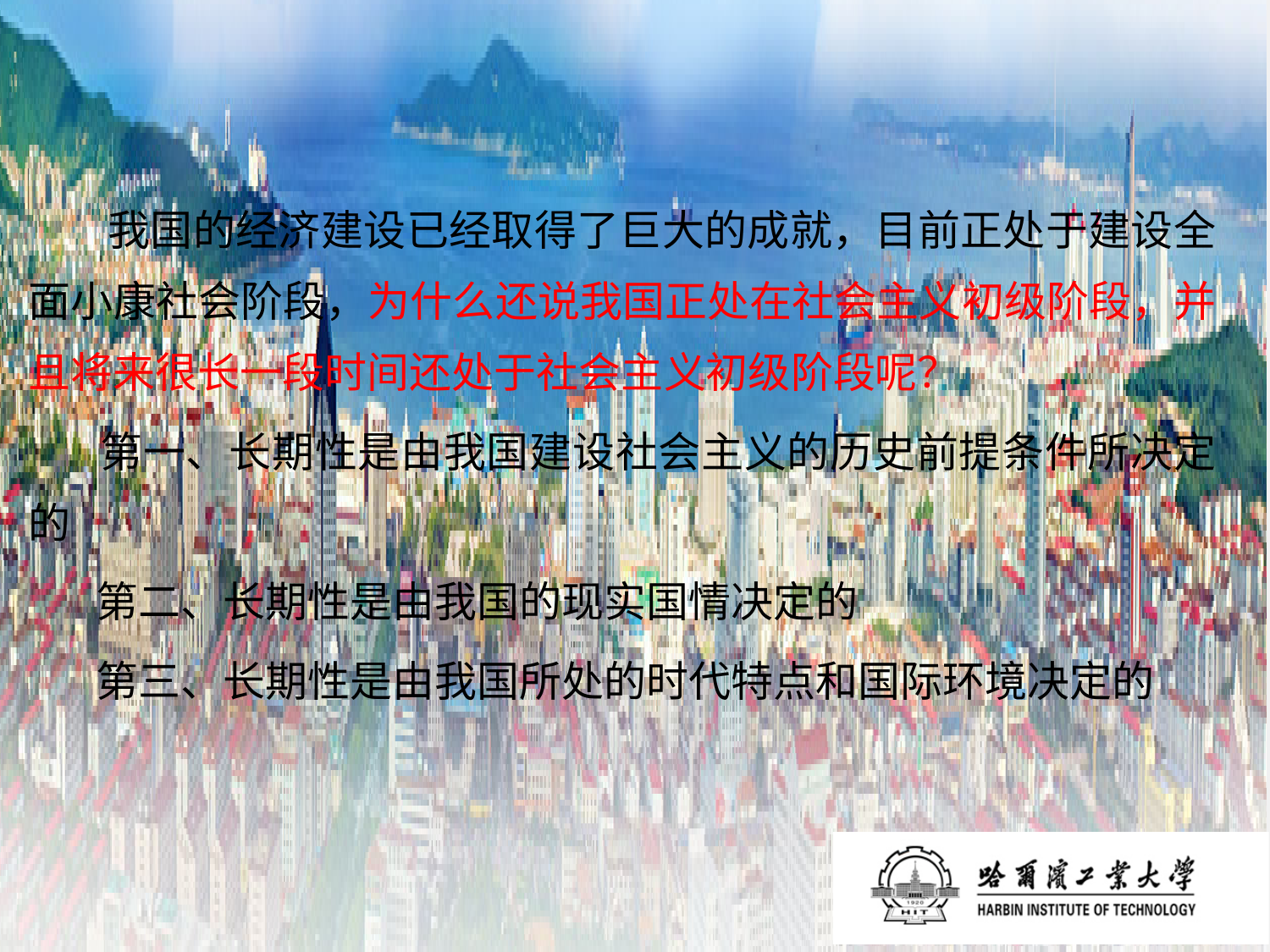

我国的经济建设已经取得了巨大的成就，目前正处于建设全面小康社会阶段，为什么还说我国正处在社会主义初级阶段，并且将来很长一段时间还处于社会主义初级阶段呢？
      第一、长期性是由我国建设社会主义的历史前提条件所决定的
      第二、长期性是由我国的现实国情决定的
      第三、长期性是由我国所处的时代特点和国际环境决定的